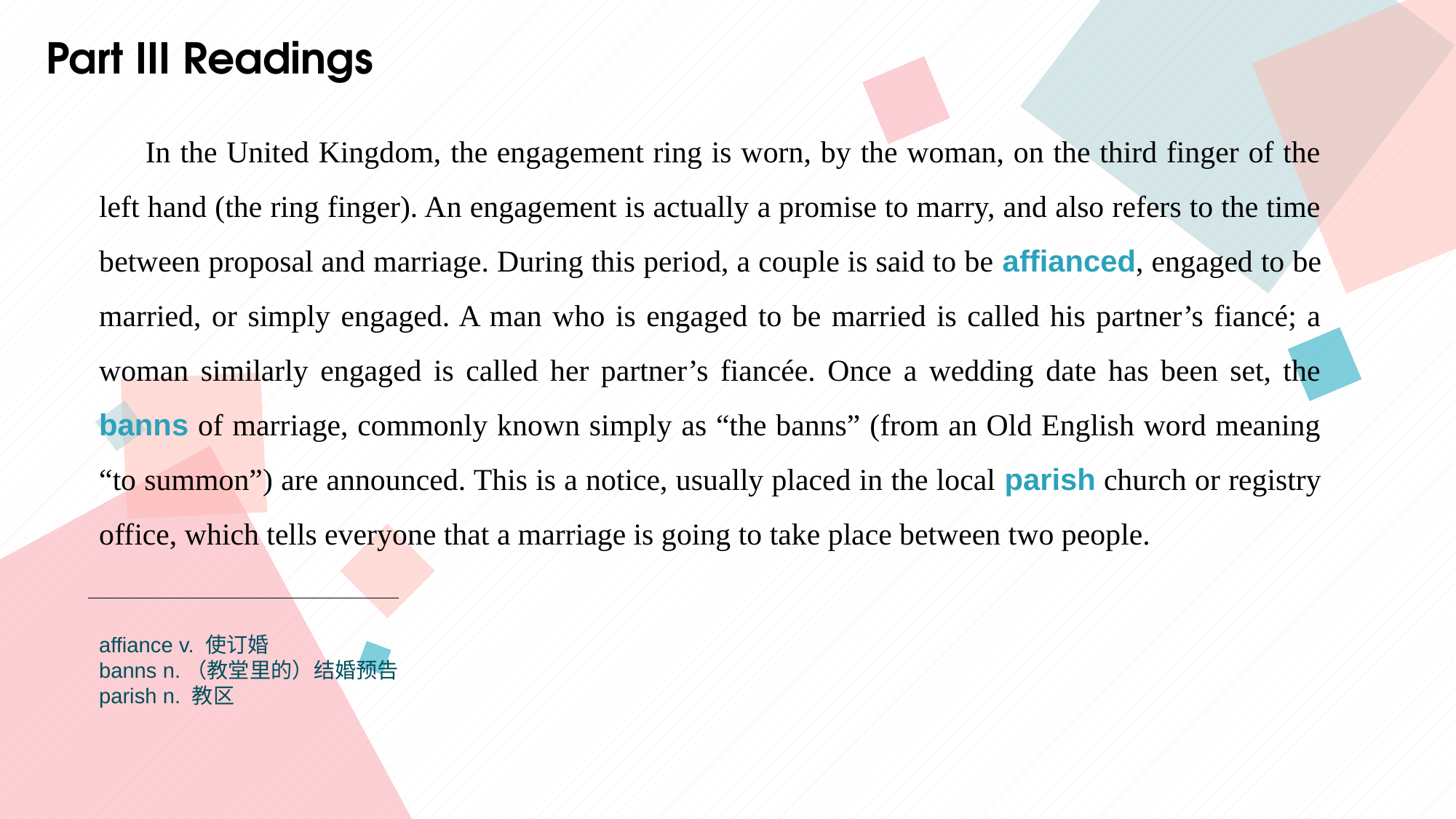

Part III Readings
      In the United Kingdom, the engagement ring is worn, by the woman, on the third finger of the left hand (the ring finger). An engagement is actually a promise to marry, and also refers to the time between proposal and marriage. During this period, a couple is said to be affianced, engaged to be married, or simply engaged. A man who is engaged to be married is called his partner’s fiancé; a woman similarly engaged is called her partner’s fiancée. Once a wedding date has been set, the banns of marriage, commonly known simply as “the banns” (from an Old English word meaning “to summon”) are announced. This is a notice, usually placed in the local parish church or registry office, which tells everyone that a marriage is going to take place between two people.

affiance v. 使订婚
banns n.（教堂里的）结婚预告
parish n. 教区